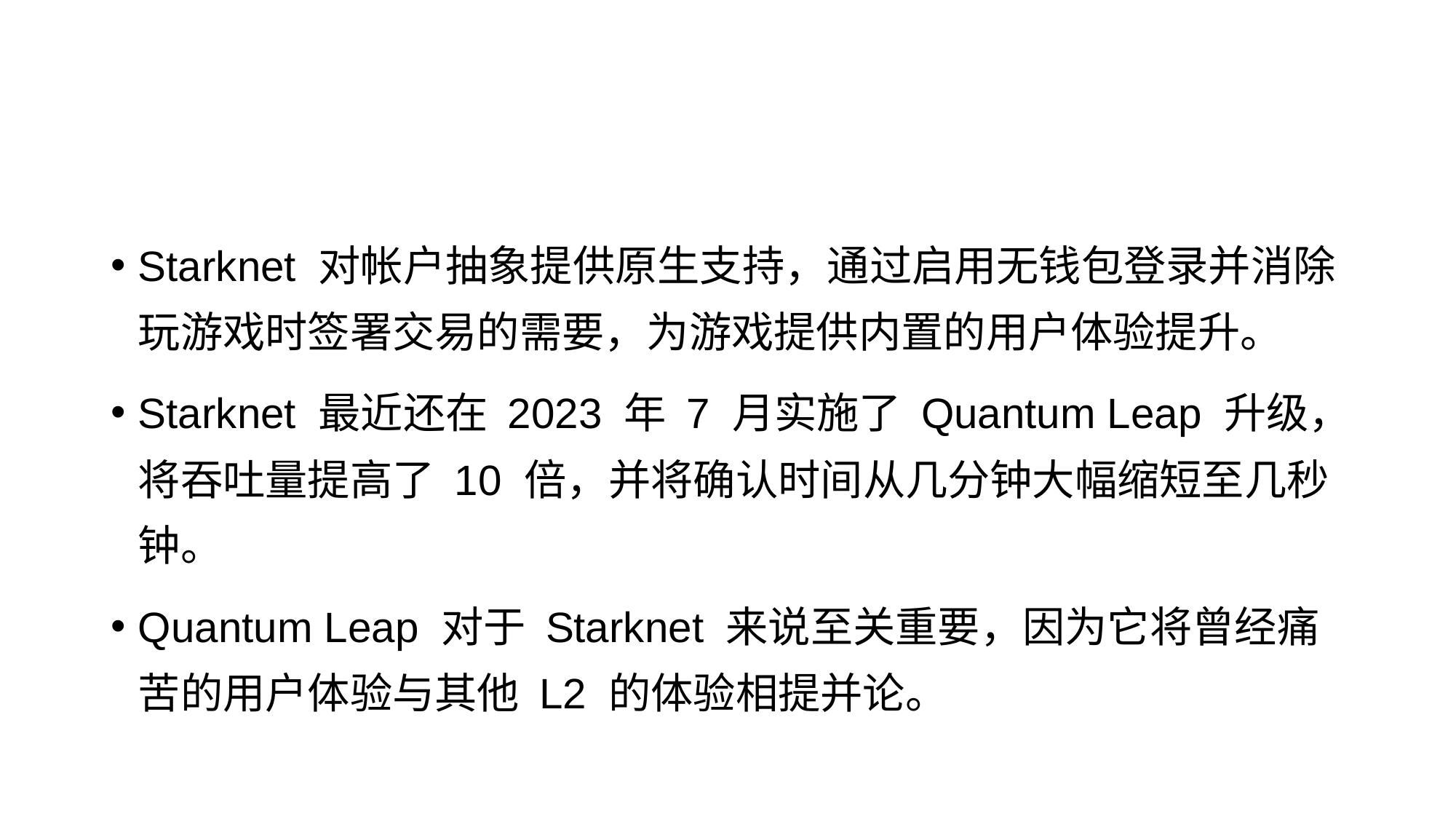

#
Starknet 对帐户抽象提供原生支持，通过启用无钱包登录并消除玩游戏时签署交易的需要，为游戏提供内置的用户体验提升。
Starknet 最近还在 2023 年 7 月实施了 Quantum Leap 升级，将吞吐量提高了 10 倍，并将确认时间从几分钟大幅缩短至几秒钟。
Quantum Leap 对于 Starknet 来说至关重要，因为它将曾经痛苦的用户体验与其他 L2 的体验相提并论。